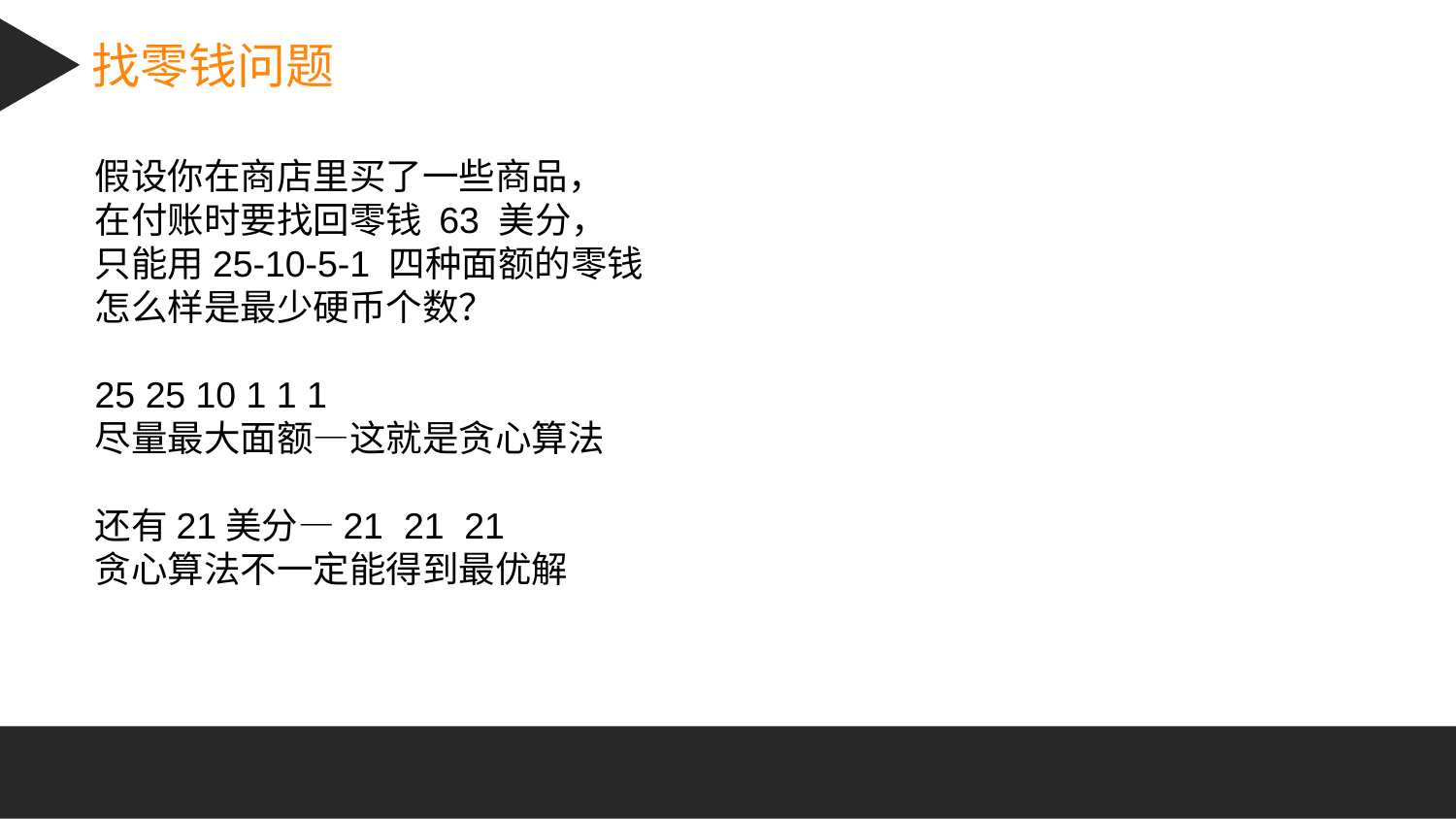

找零钱问题
假设你在商店里买了一些商品，
在付账时要找回零钱 63 美分，
只能用25-10-5-1 四种面额的零钱
怎么样是最少硬币个数？

25 25 10 1 1 1
尽量最大面额—这就是贪心算法

还有21美分—21  21  21
贪心算法不一定能得到最优解